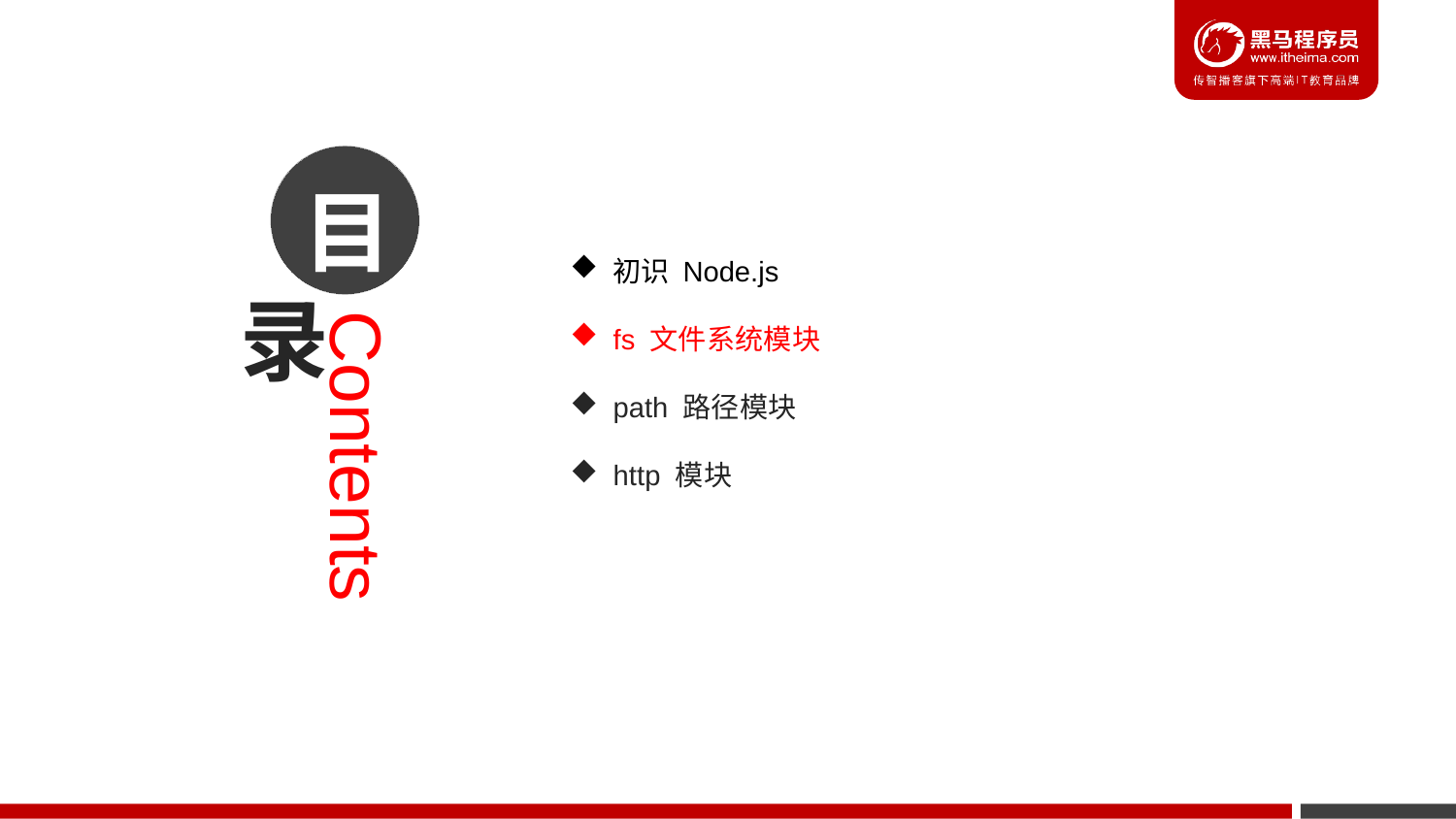

初识 Node.js
fs 文件系统模块
path 路径模块
http 模块